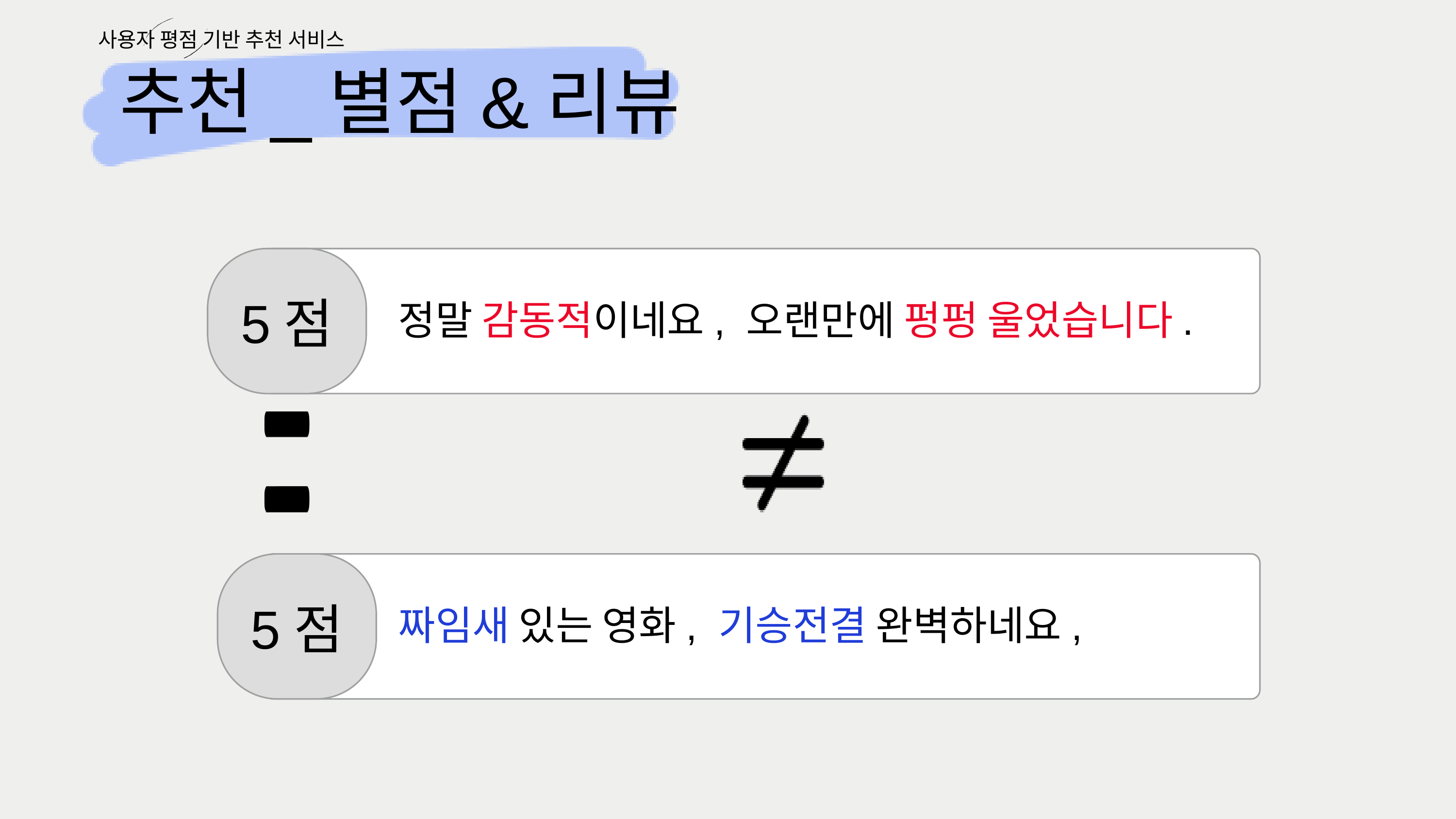

사용자 평점 기반 추천 서비스

추천_별점&리뷰

5점
정말 감동적이네요, 오랜만에 펑펑 울었습니다.

5점
짜임새 있는 영화, 기승전결 완벽하네요,